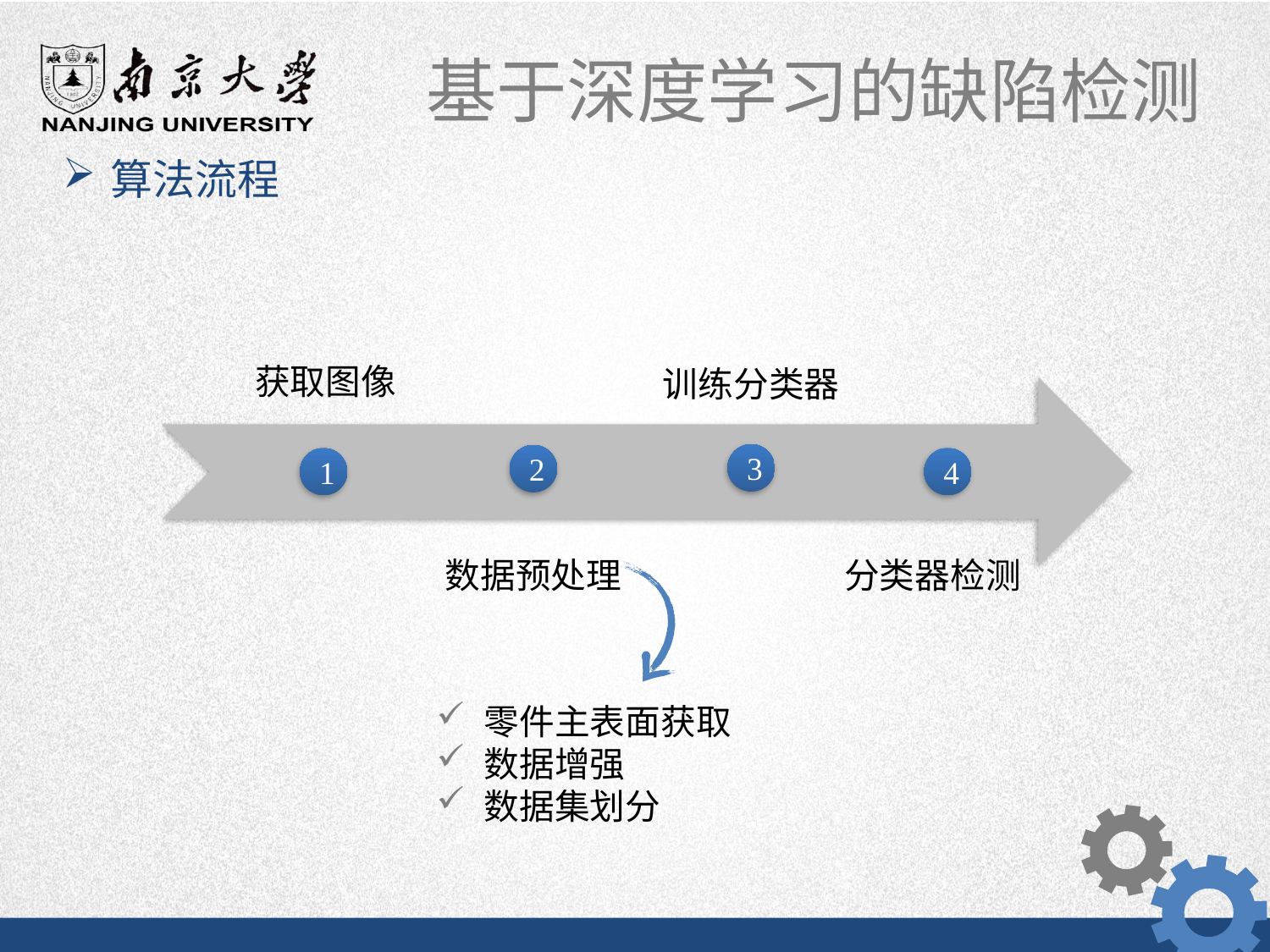

算法流程
获取图像
训练分类器

3
2
1
4
分类器检测
数据预处理

零件主表面获取
数据增强
数据集划分